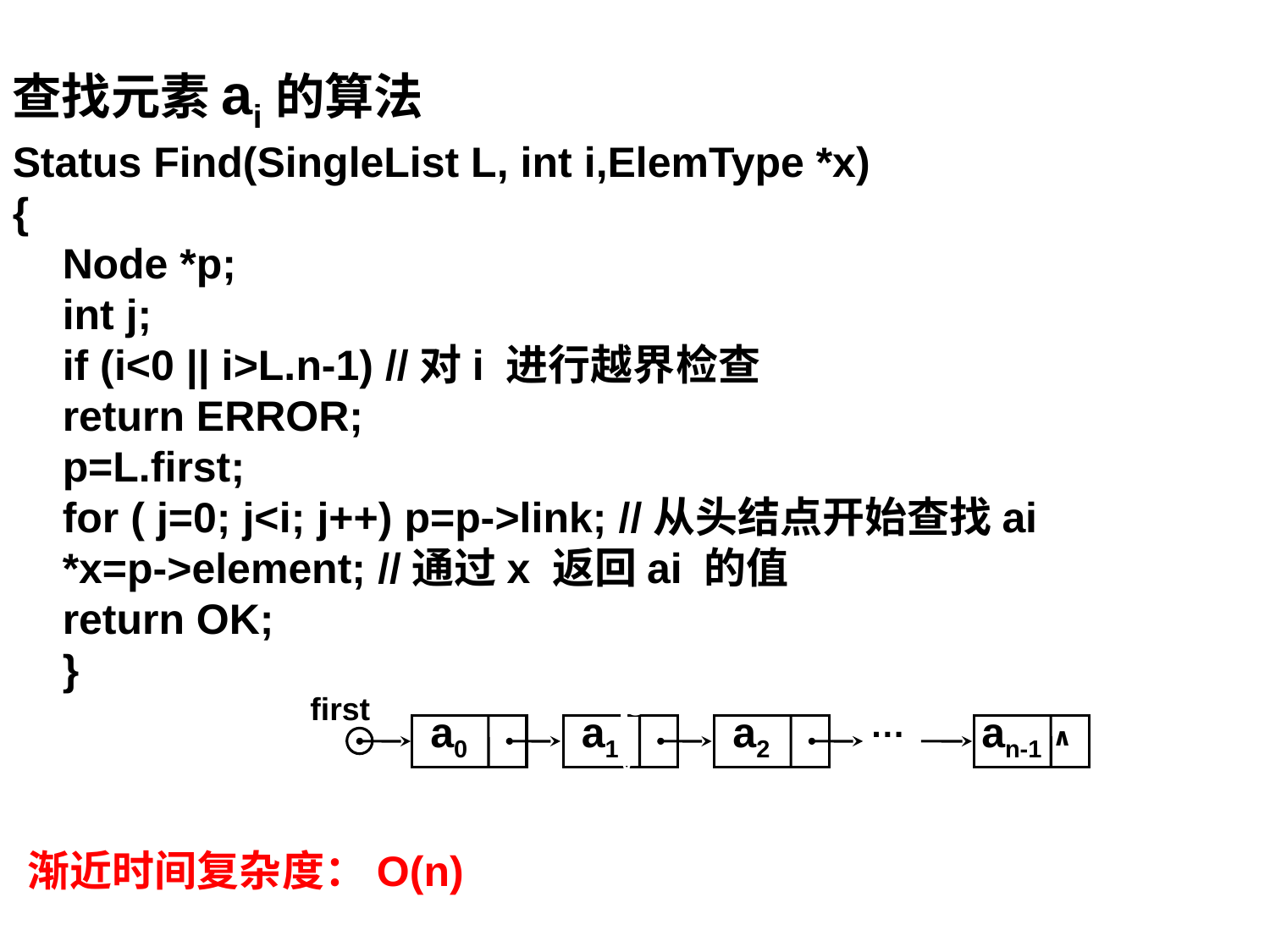

查找元素ai的算法
Status Find(SingleList L, int i,ElemType *x)
{
Node *p;
int j;
if (i<0 || i>L.n-1) //对i 进行越界检查
return ERROR;
p=L.first;
for ( j=0; j<i; j++) p=p->link; //从头结点开始查找ai
*x=p->element; //通过x 返回ai 的值
return OK;
}
p

first
…
a0
a1
a2
an-1

∧

渐近时间复杂度：O(n)